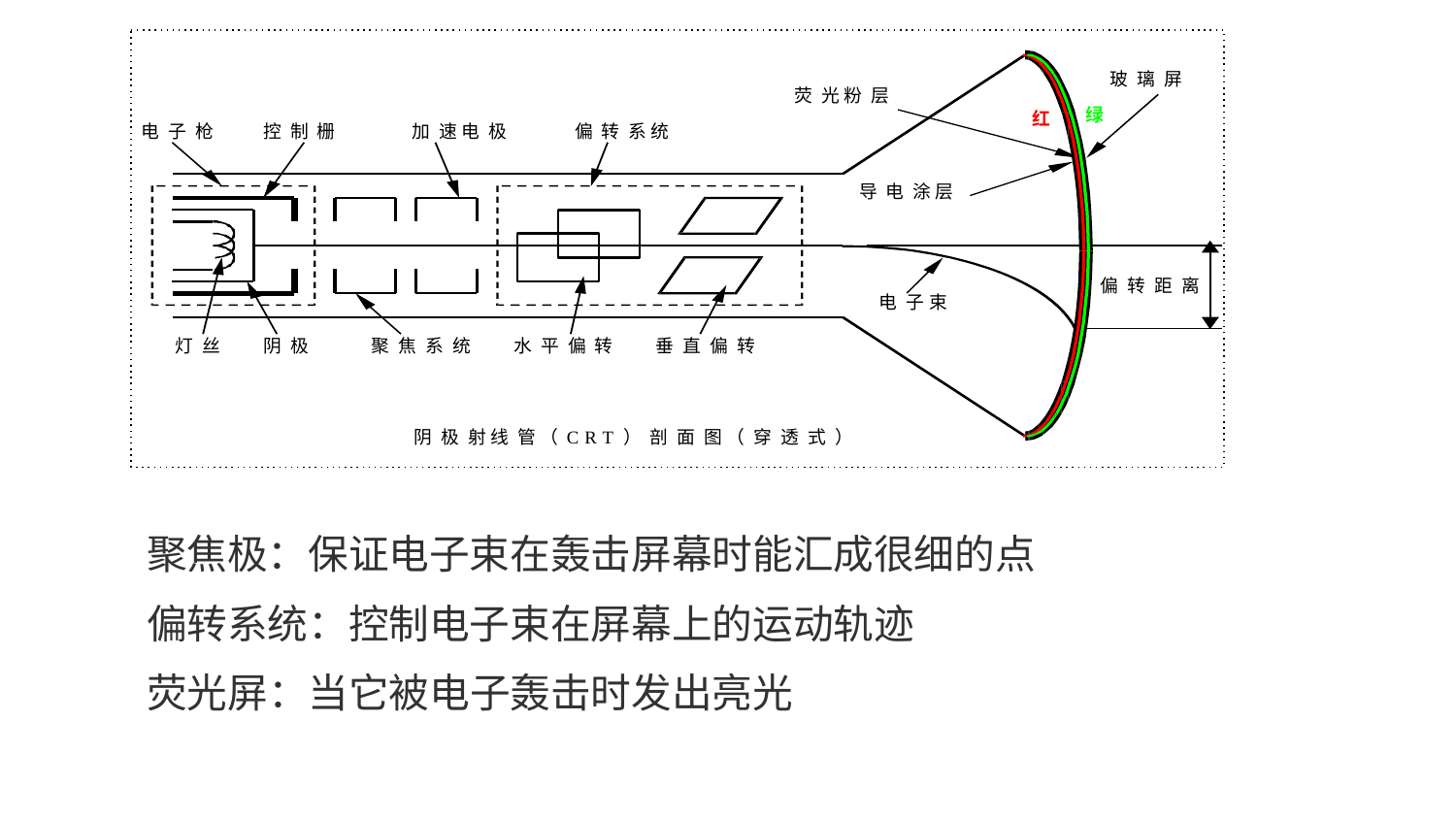

玻璃屏
荧光 粉层

绿
红

电子枪
控制栅
加速 电极
偏转系 统

导电涂 层

偏转距离

电子 束

聚焦系统
灯丝
阴极
水平偏转
垂直偏转
阴极射 线管 （ C R T ）剖面图 （穿透式）
聚焦极：保证电子束在轰击屏幕时能汇成很细的点
偏转系统：控制电子束在屏幕上的运动轨迹
荧光屏：当它被电子轰击时发出亮光